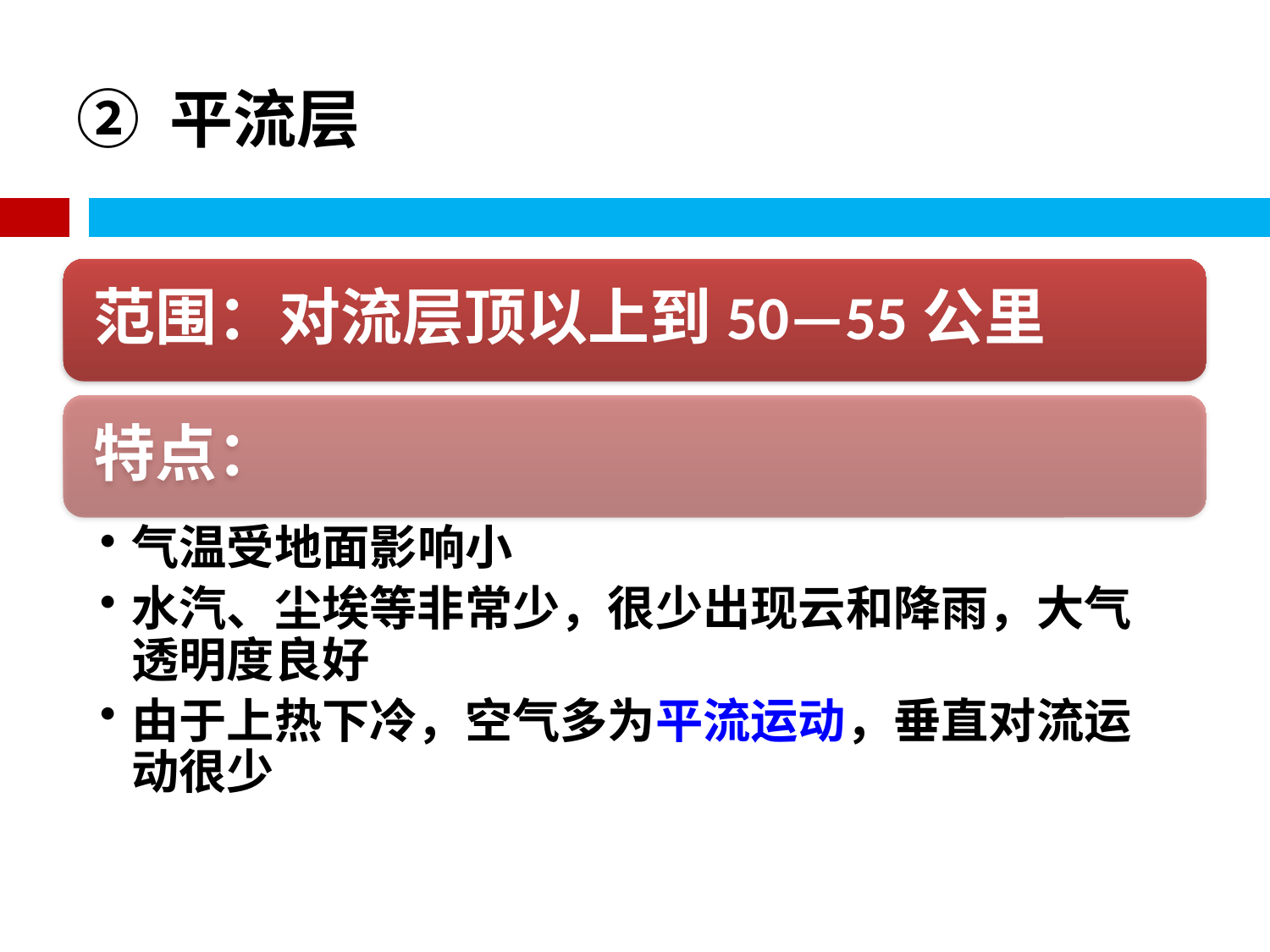

# ② 平流层
范围：对流层顶以上到50—55公里
特点：
气温受地面影响小
水汽、尘埃等非常少，很少出现云和降雨，大气透明度良好
由于上热下冷，空气多为平流运动，垂直对流运动很少